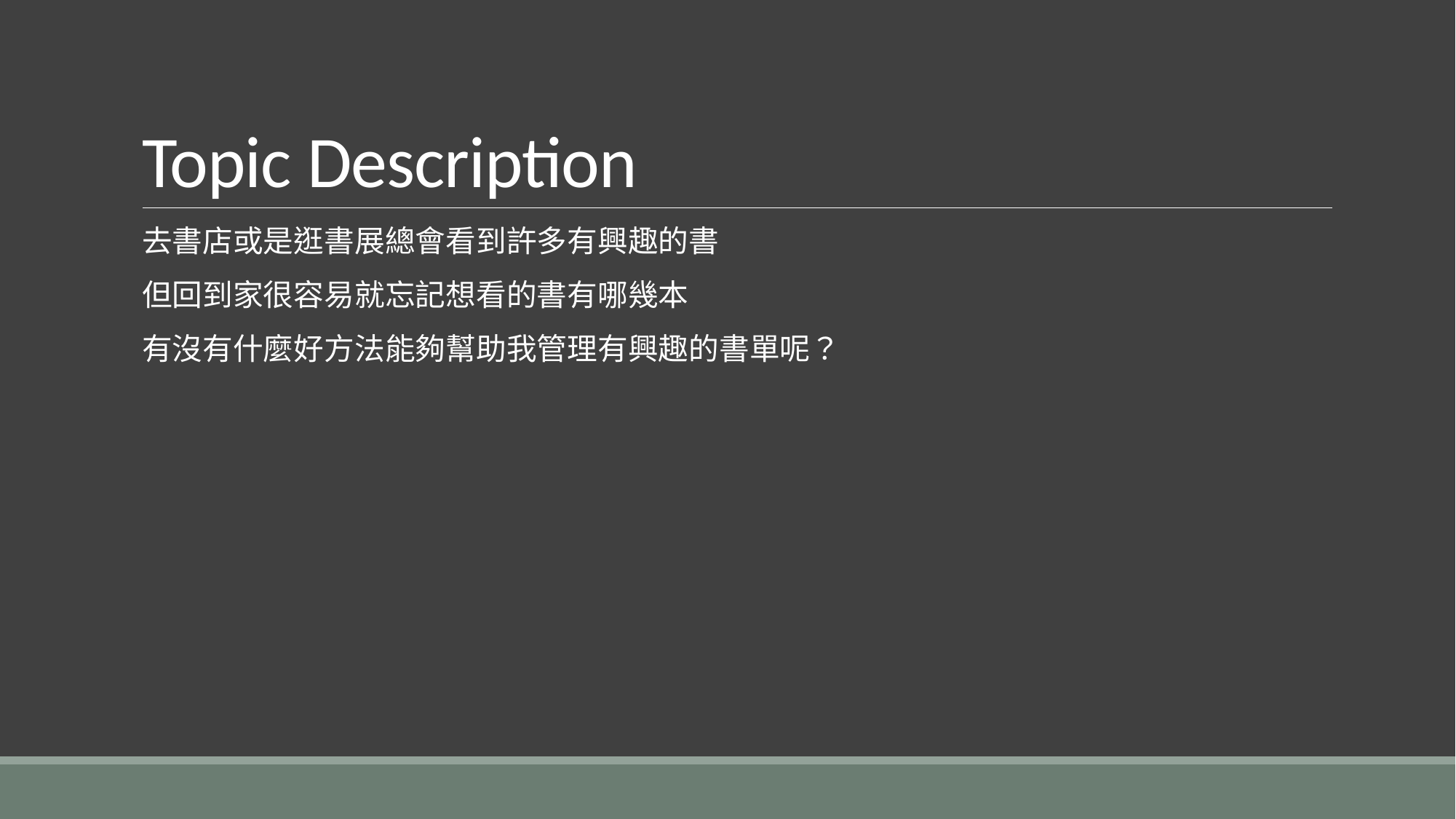

# Topic Description
去書店或是逛書展總會看到許多有興趣的書
但回到家很容易就忘記想看的書有哪幾本
有沒有什麼好方法能夠幫助我管理有興趣的書單呢？